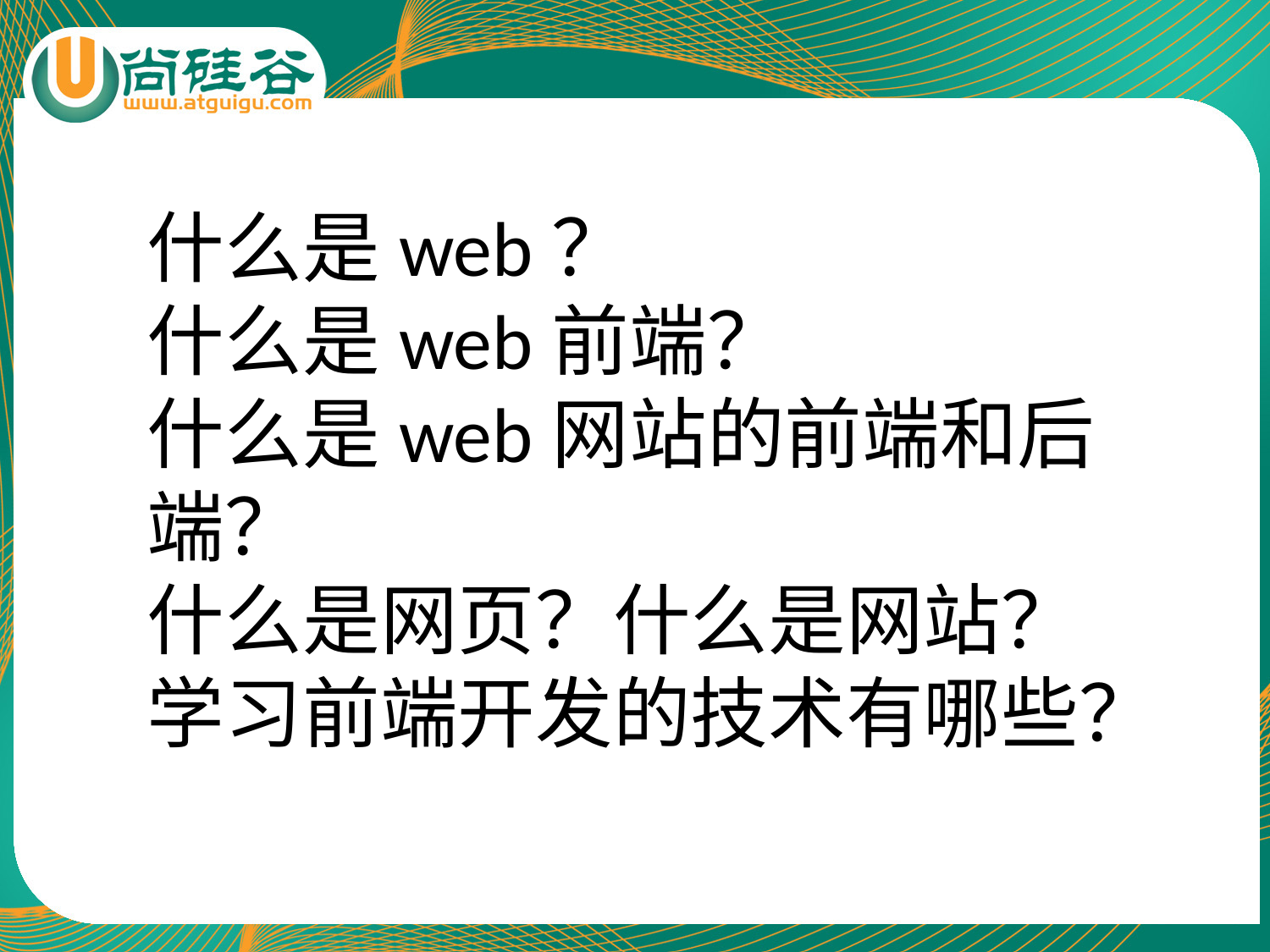

什么是web？
什么是web前端？
什么是web网站的前端和后端？
什么是网页？什么是网站？
学习前端开发的技术有哪些？